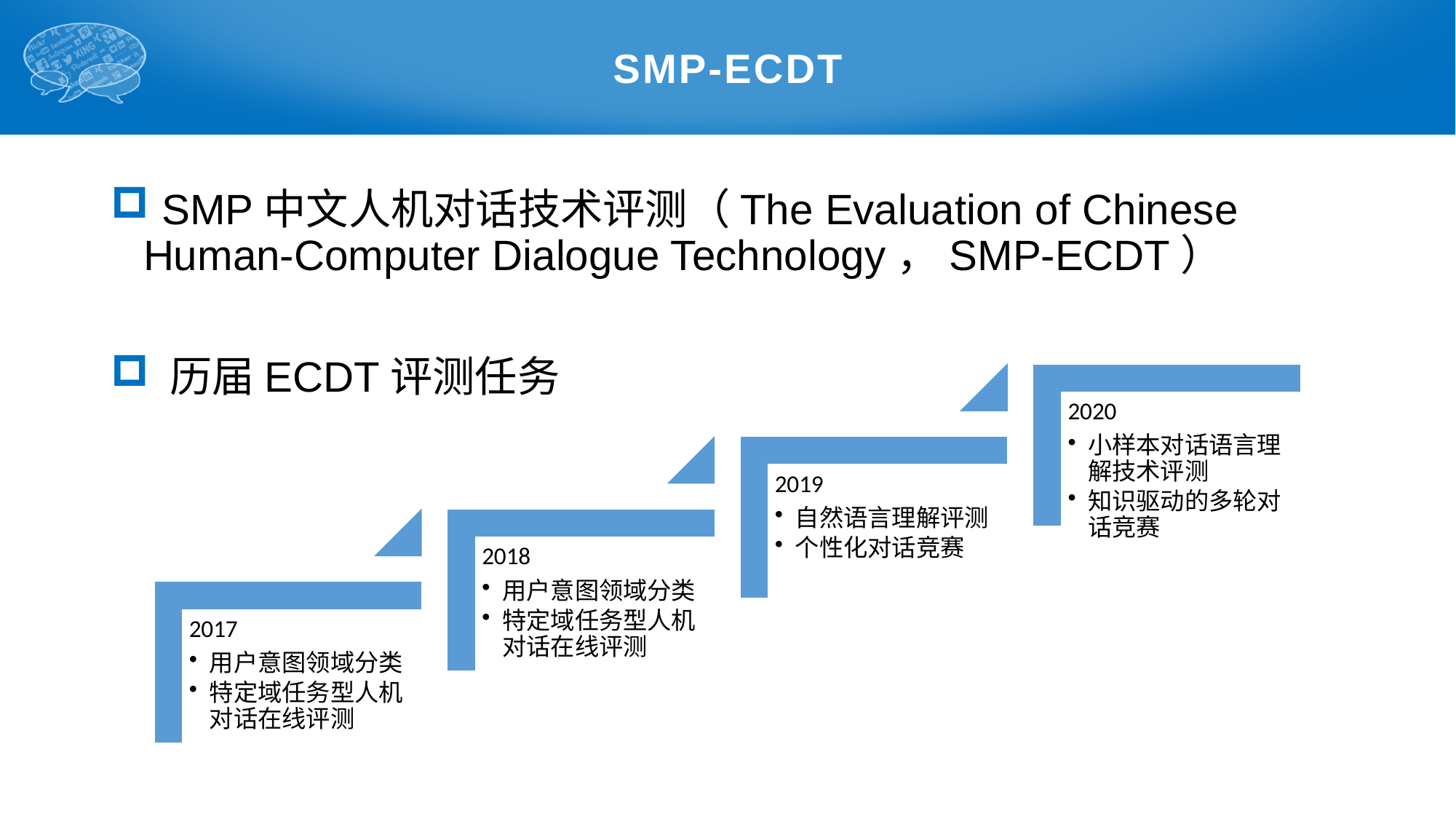

# SMP-ECDT
 SMP中文人机对话技术评测（The Evaluation of Chinese Human-Computer Dialogue Technology，SMP-ECDT）

 历届ECDT评测任务
2017
用户意图领域分类
特定域任务型人机对话在线评测
2018
用户意图领域分类
特定域任务型人机对话在线评测
2019
自然语言理解评测
个性化对话竞赛
2020
小样本对话语言理解技术评测
知识驱动的多轮对话竞赛